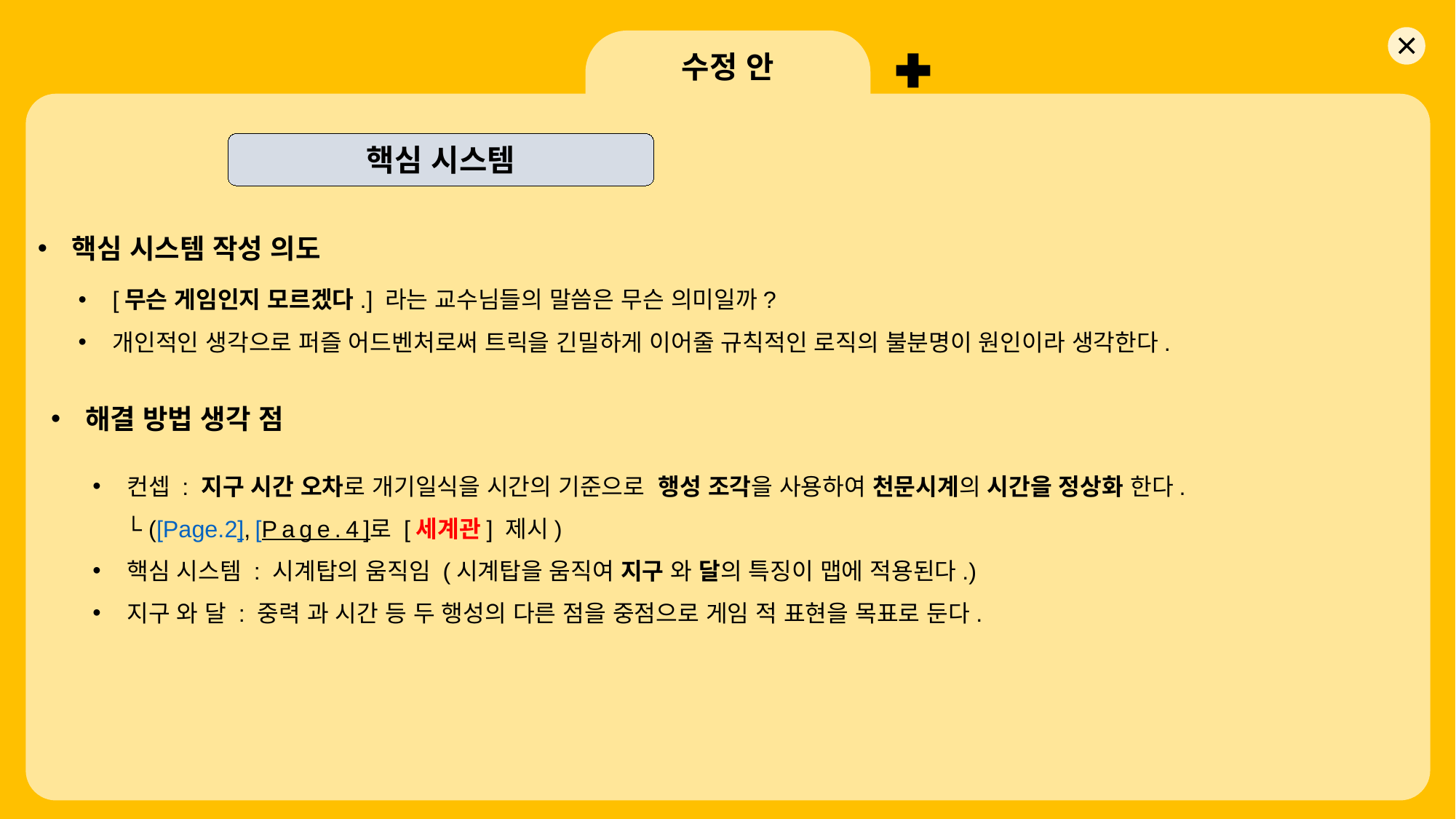

수정 안

핵심 시스템
핵심 시스템 작성 의도
[무슨 게임인지 모르겠다.] 라는 교수님들의 말씀은 무슨 의미일까?
개인적인 생각으로 퍼즐 어드벤처로써 트릭을 긴밀하게 이어줄 규칙적인 로직의 불분명이 원인이라 생각한다.
해결 방법 생각 점
컨셉 : 지구 시간 오차로 개기일식을 시간의 기준으로  행성 조각을 사용하여 천문시계의 시간을 정상화 한다.
     └ ([Page.2],[Page.4]로 [세계관] 제시)
핵심 시스템 : 시계탑의 움직임 (시계탑을 움직여 지구 와 달의 특징이 맵에 적용된다.)
지구 와 달 : 중력 과 시간 등 두 행성의 다른 점을 중점으로 게임 적 표현을 목표로 둔다.